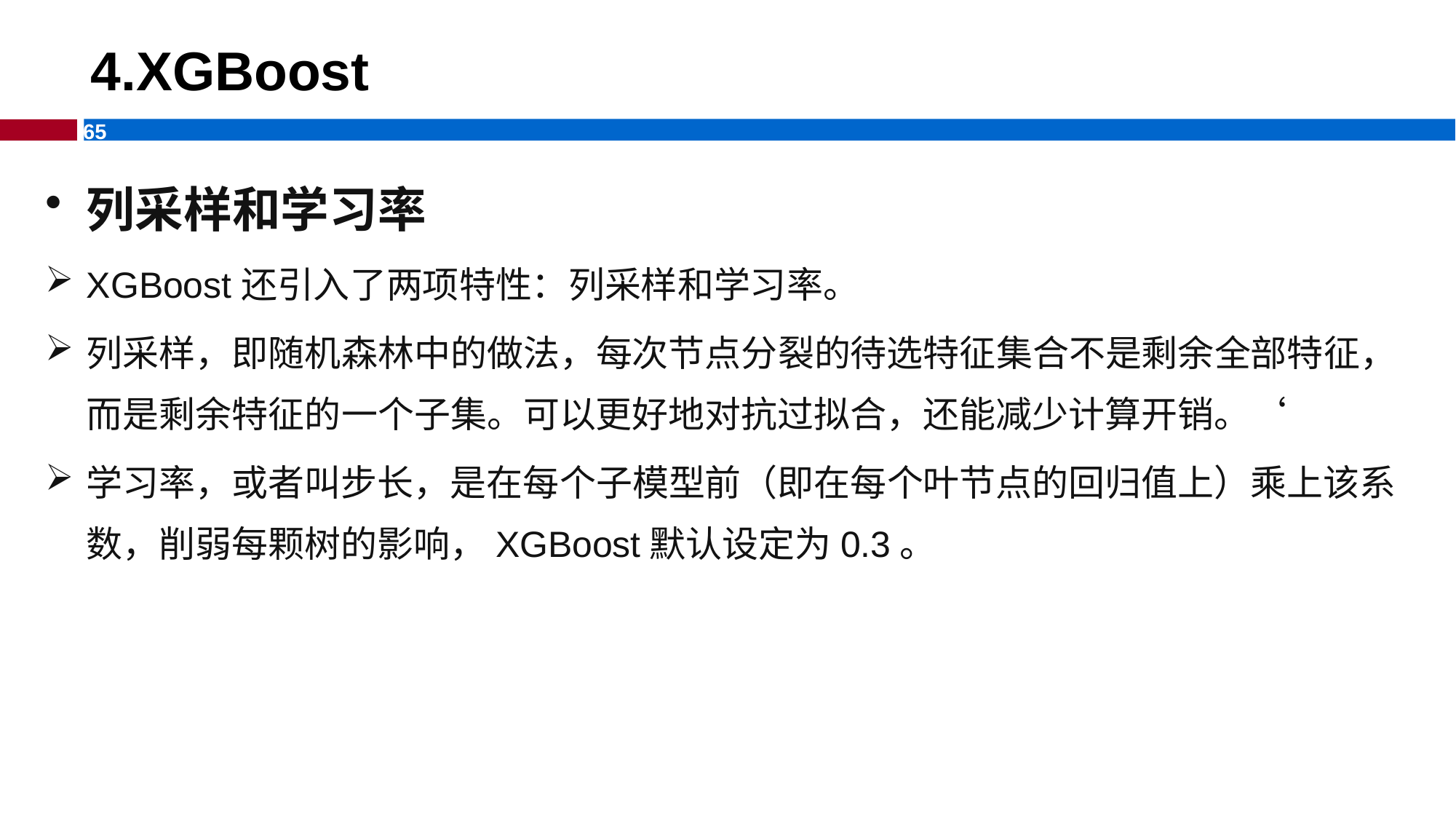

# 4.XGBoost
列采样和学习率
XGBoost还引入了两项特性：列采样和学习率。
列采样，即随机森林中的做法，每次节点分裂的待选特征集合不是剩余全部特征，而是剩余特征的一个子集。可以更好地对抗过拟合，还能减少计算开销。‘
学习率，或者叫步长，是在每个子模型前（即在每个叶节点的回归值上）乘上该系数，削弱每颗树的影响，XGBoost默认设定为0.3。